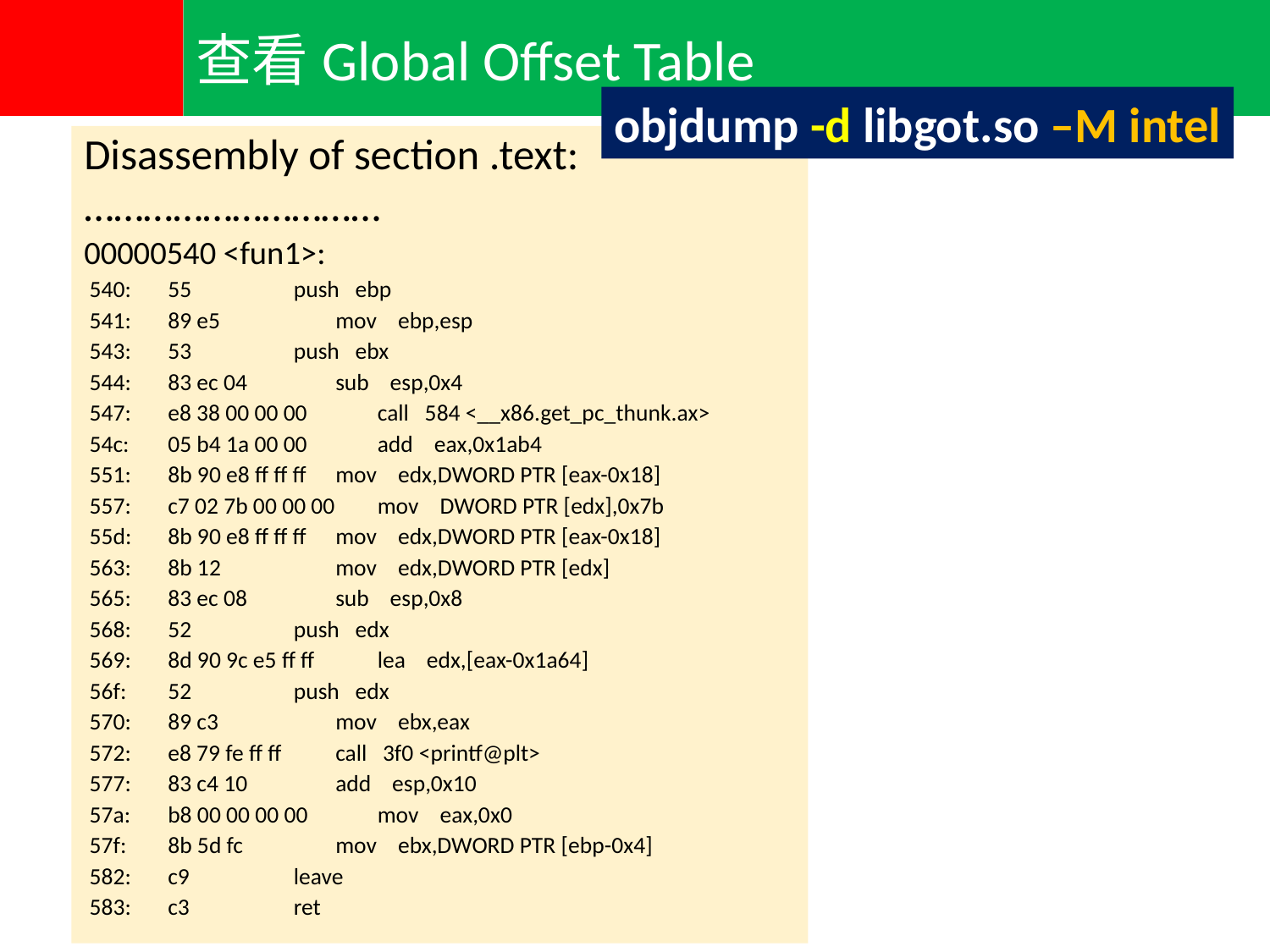

查看Global Offset Table
objdump -d libgot.so –M intel
Disassembly of section .text:
…………………………
00000540 <fun1>:
 540:	55                   	push   ebp
 541:	89 e5                	mov    ebp,esp
 543:	53                   	push   ebx
 544:	83 ec 04             	sub    esp,0x4
 547:	e8 38 00 00 00       	call   584 <__x86.get_pc_thunk.ax>
 54c:	05 b4 1a 00 00       	add    eax,0x1ab4
 551:	8b 90 e8 ff ff ff    	mov    edx,DWORD PTR [eax-0x18]
 557:	c7 02 7b 00 00 00    	mov    DWORD PTR [edx],0x7b
 55d:	8b 90 e8 ff ff ff    	mov    edx,DWORD PTR [eax-0x18]
 563:	8b 12                	mov    edx,DWORD PTR [edx]
 565:	83 ec 08             	sub    esp,0x8
 568:	52                   	push   edx
 569:	8d 90 9c e5 ff ff    	lea    edx,[eax-0x1a64]
 56f:	52                   	push   edx
 570:	89 c3                	mov    ebx,eax
 572:	e8 79 fe ff ff       	call   3f0 <printf@plt>
 577:	83 c4 10             	add    esp,0x10
 57a:	b8 00 00 00 00       	mov    eax,0x0
 57f:	8b 5d fc             	mov    ebx,DWORD PTR [ebp-0x4]
 582:	c9                   	leave
 583:	c3                   	ret